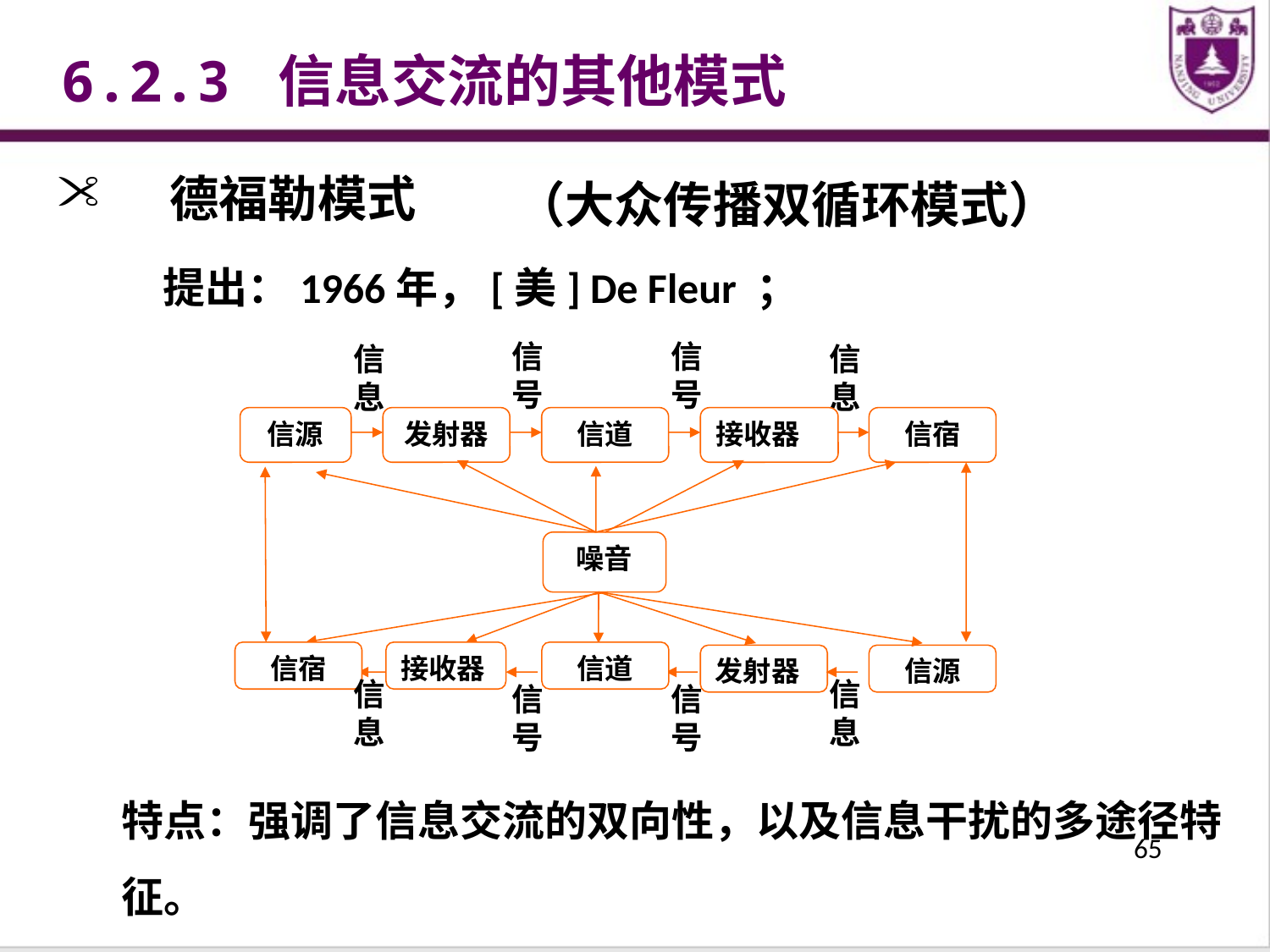

6.2.3 信息交流的其他模式
德福勒模式
（大众传播双循环模式）
提出：1966年，[美] De Fleur ；
信号
信号
信息
信息
信源
发射器
信道
接收器
信宿

噪音

信宿
接收器
信道
发射器
信源
信息
信息

信号
信号
特点：强调了信息交流的双向性，以及信息干扰的多途径特征。
65